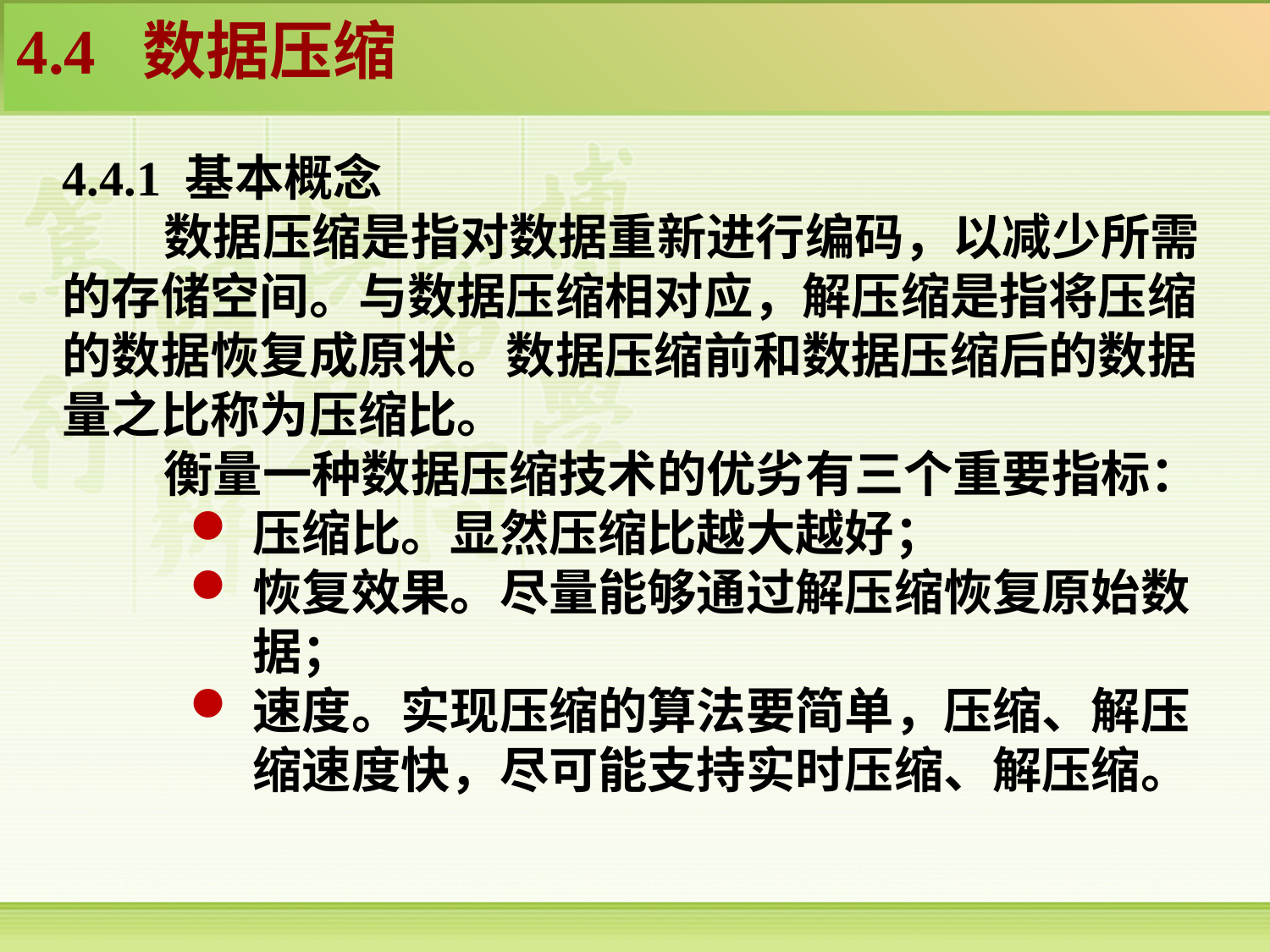

4.4  数据压缩
4.4.1 基本概念
        数据压缩是指对数据重新进行编码，以减少所需的存储空间。与数据压缩相对应，解压缩是指将压缩的数据恢复成原状。数据压缩前和数据压缩后的数据量之比称为压缩比。
        衡量一种数据压缩技术的优劣有三个重要指标：
压缩比。显然压缩比越大越好；
恢复效果。尽量能够通过解压缩恢复原始数据；
速度。实现压缩的算法要简单，压缩、解压缩速度快，尽可能支持实时压缩、解压缩。

135